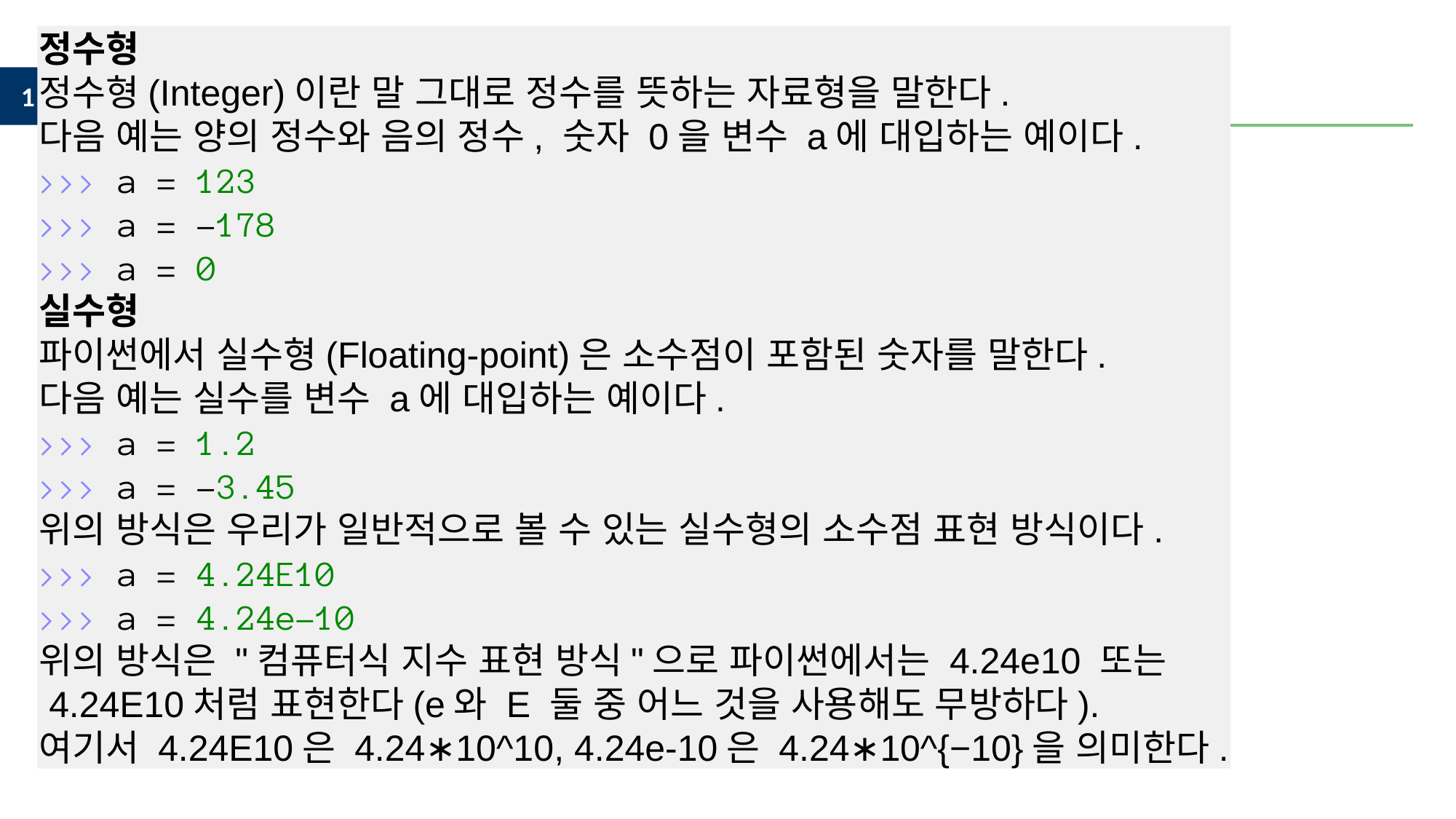

정수형
정수형(Integer)이란 말 그대로 정수를 뜻하는 자료형을 말한다.
다음 예는 양의 정수와 음의 정수, 숫자 0을 변수 a에 대입하는 예이다.
>>> a = 123
>>> a = -178
>>> a = 0
실수형
파이썬에서 실수형(Floating-point)은 소수점이 포함된 숫자를 말한다.
다음 예는 실수를 변수 a에 대입하는 예이다.
>>> a = 1.2
>>> a = -3.45
위의 방식은 우리가 일반적으로 볼 수 있는 실수형의 소수점 표현 방식이다.
>>> a = 4.24E10
>>> a = 4.24e-10
위의 방식은 "컴퓨터식 지수 표현 방식"으로 파이썬에서는 4.24e10 또는
 4.24E10처럼 표현한다(e와 E 둘 중 어느 것을 사용해도 무방하다).
여기서 4.24E10은 4.24∗10^10, 4.24e-10은 4.24∗10^{−10}을 의미한다.